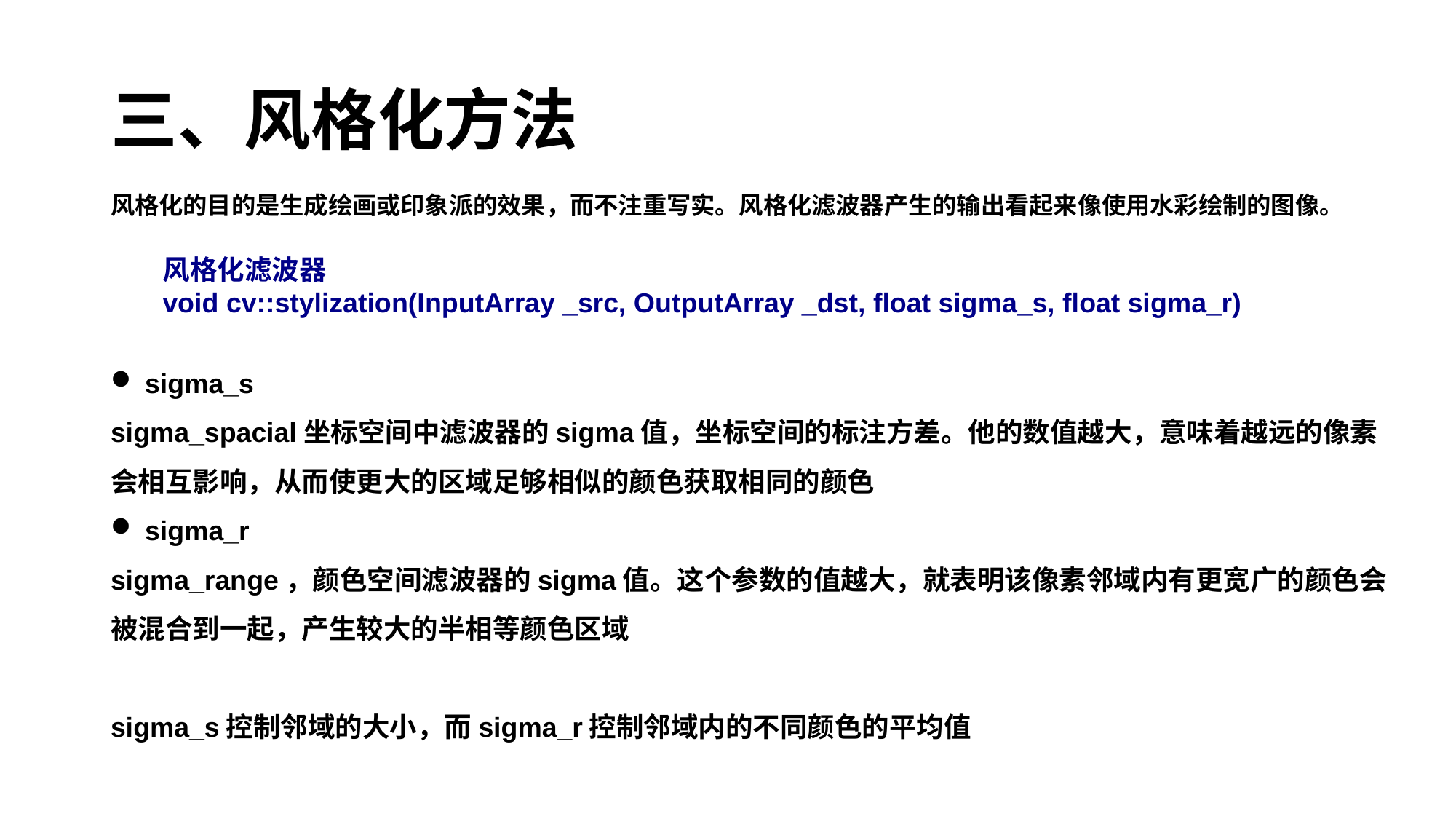

# 三、风格化方法
风格化的目的是生成绘画或印象派的效果，而不注重写实。风格化滤波器产生的输出看起来像使用水彩绘制的图像。
风格化滤波器
void cv::stylization(InputArray _src, OutputArray _dst, float sigma_s, float sigma_r)
sigma_s
sigma_spacial坐标空间中滤波器的sigma值，坐标空间的标注方差。他的数值越大，意味着越远的像素会相互影响，从而使更大的区域足够相似的颜色获取相同的颜色
sigma_r
sigma_range，颜色空间滤波器的sigma值。这个参数的值越大，就表明该像素邻域内有更宽广的颜色会被混合到一起，产生较大的半相等颜色区域

sigma_s控制邻域的大小，而sigma_r控制邻域内的不同颜色的平均值